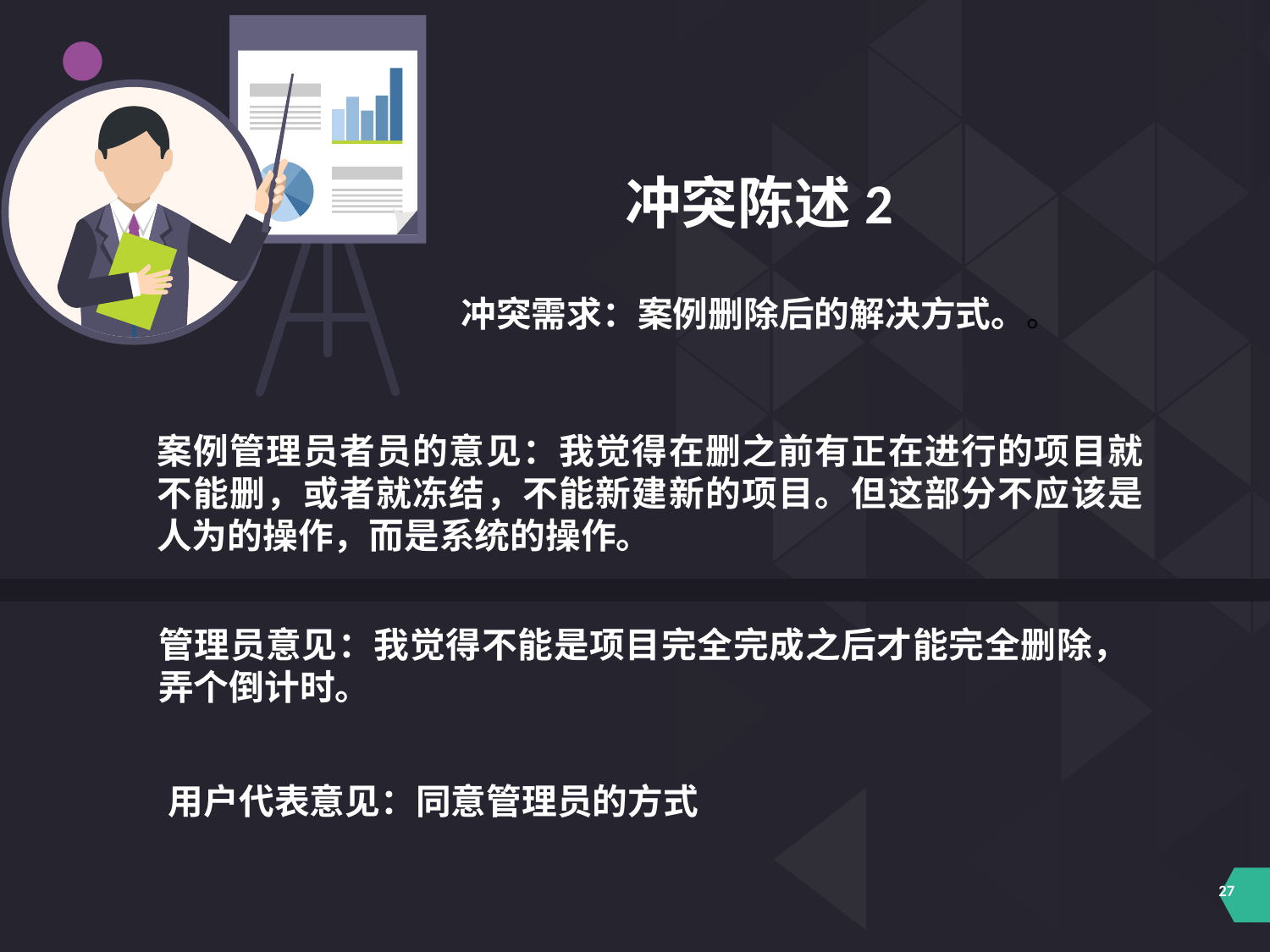

冲突陈述2
冲突需求：案例删除后的解决方式。。
案例管理员者员的意见：我觉得在删之前有正在进行的项目就不能删，或者就冻结，不能新建新的项目。但这部分不应该是人为的操作，而是系统的操作。

管理员意见：我觉得不能是项目完全完成之后才能完全删除，弄个倒计时。

用户代表意见：同意管理员的方式